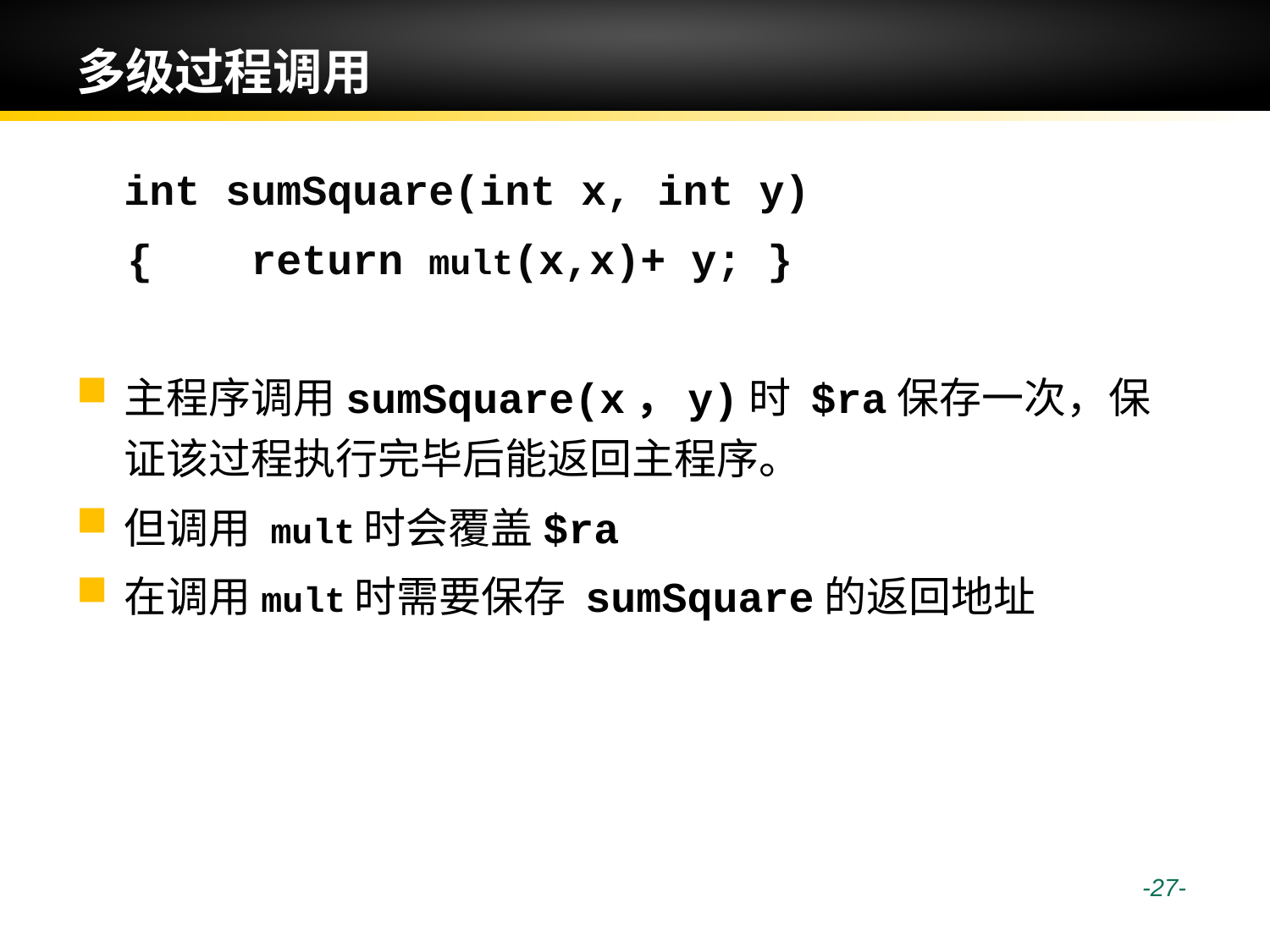

# 多级过程调用
	int sumSquare(int x, int y)
  {	return mult(x,x)+ y; }

主程序调用sumSquare(x，y)时 $ra保存一次，保证该过程执行完毕后能返回主程序。
但调用 mult时会覆盖$ra
在调用mult时需要保存 sumSquare的返回地址

 -27-